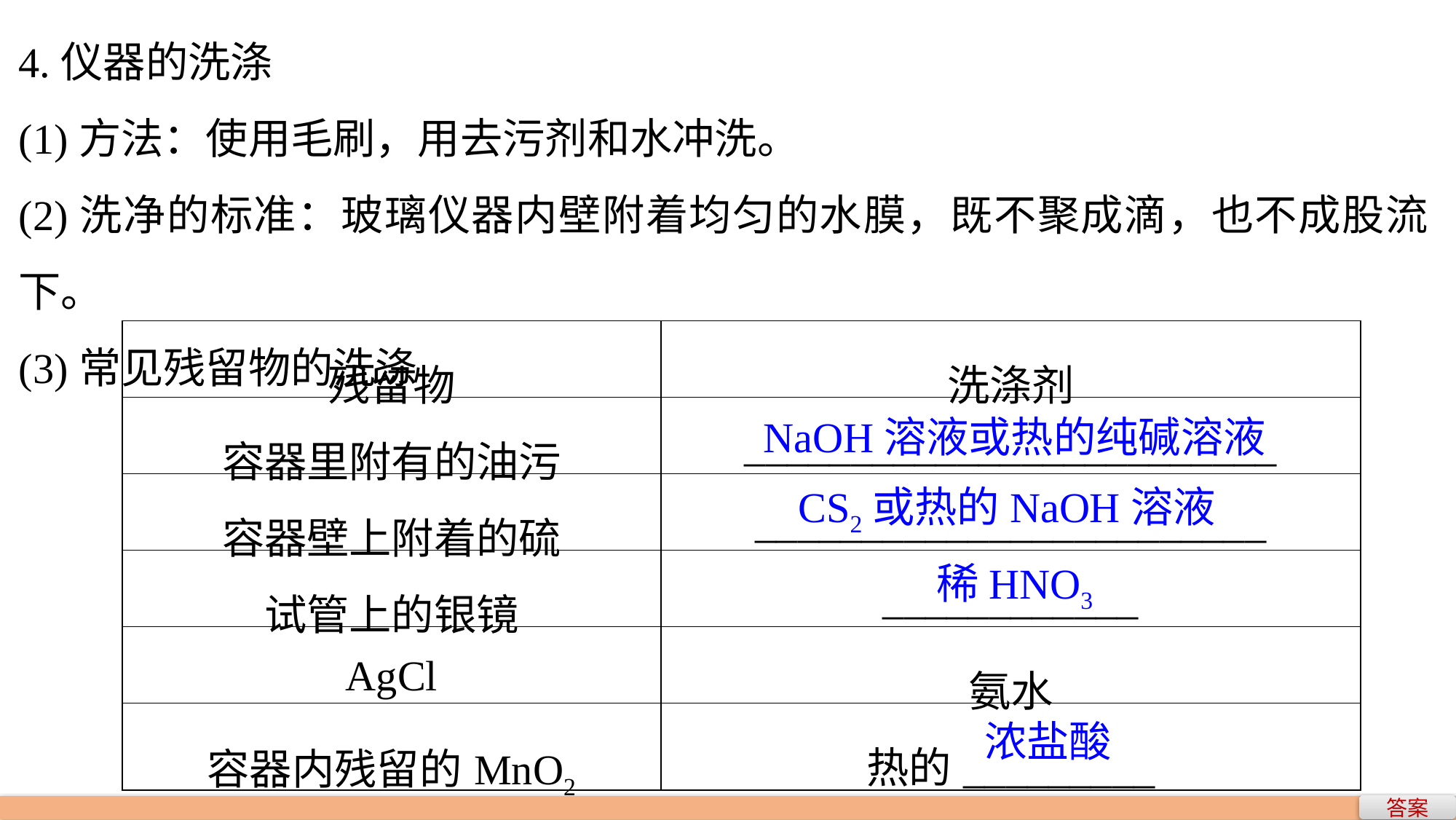

4.仪器的洗涤
(1)方法：使用毛刷，用去污剂和水冲洗。
(2)洗净的标准：玻璃仪器内壁附着均匀的水膜，既不聚成滴，也不成股流下。
(3)常见残留物的洗涤
| 残留物 | 洗涤剂 |
| --- | --- |
| 容器里附有的油污 | \_\_\_\_\_\_\_\_\_\_\_\_\_\_\_\_\_\_\_\_\_\_\_\_\_ |
| 容器壁上附着的硫 | \_\_\_\_\_\_\_\_\_\_\_\_\_\_\_\_\_\_\_\_\_\_\_\_ |
| 试管上的银镜 | \_\_\_\_\_\_\_\_\_\_\_\_ |
| AgCl | 氨水 |
| 容器内残留的MnO2 | 热的\_\_\_\_\_\_\_\_\_ |
NaOH溶液或热的纯碱溶液
CS2或热的NaOH溶液
稀HNO3
浓盐酸
答案